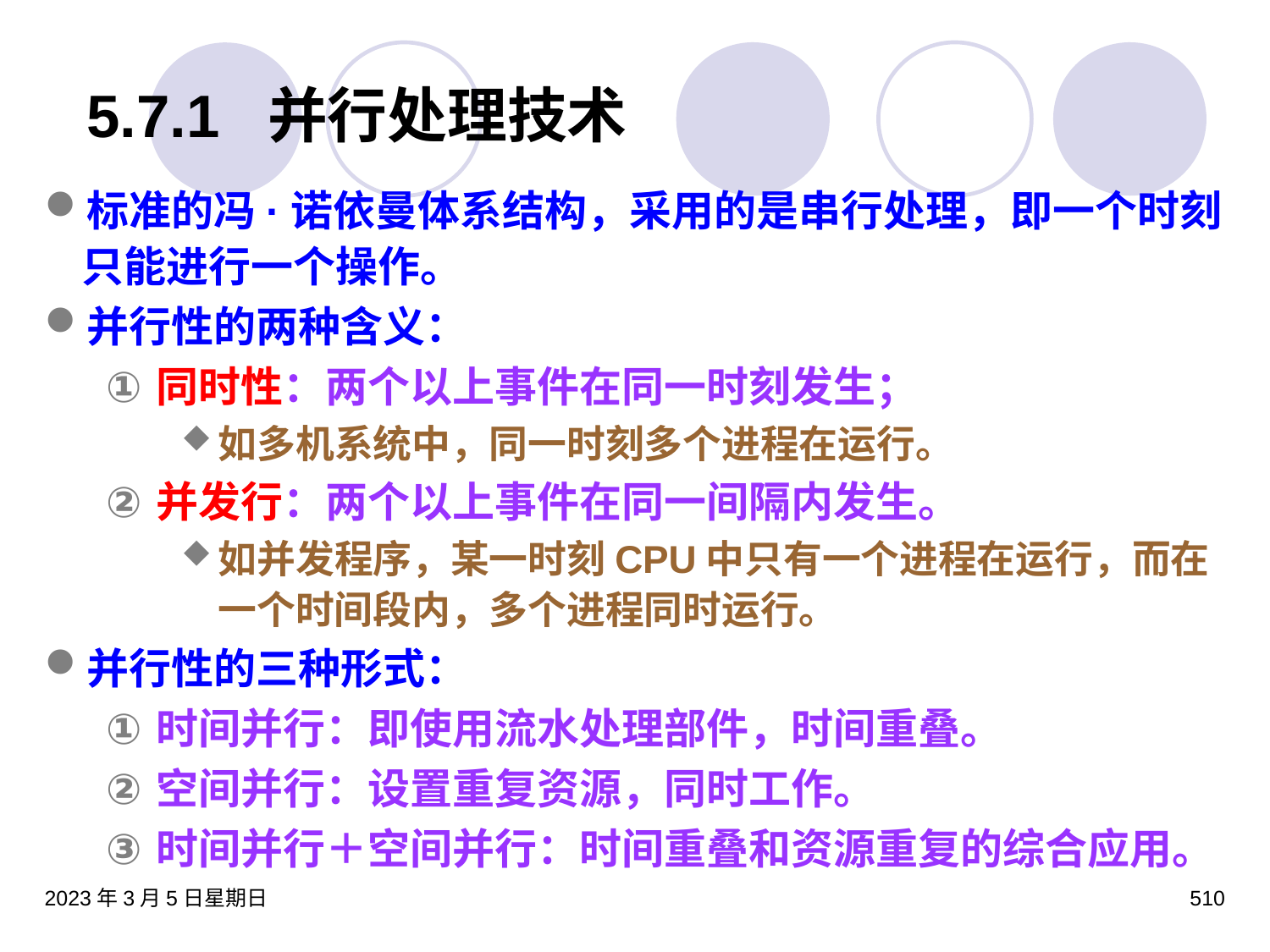

# 5.7.1  并行处理技术
标准的冯·诺依曼体系结构，采用的是串行处理，即一个时刻只能进行一个操作。
并行性的两种含义：
同时性：两个以上事件在同一时刻发生；
如多机系统中，同一时刻多个进程在运行。
并发行：两个以上事件在同一间隔内发生。
如并发程序，某一时刻CPU中只有一个进程在运行，而在一个时间段内，多个进程同时运行。
并行性的三种形式：
时间并行：即使用流水处理部件，时间重叠。
空间并行：设置重复资源，同时工作。
时间并行＋空间并行：时间重叠和资源重复的综合应用。
2023年3月5日星期日
510